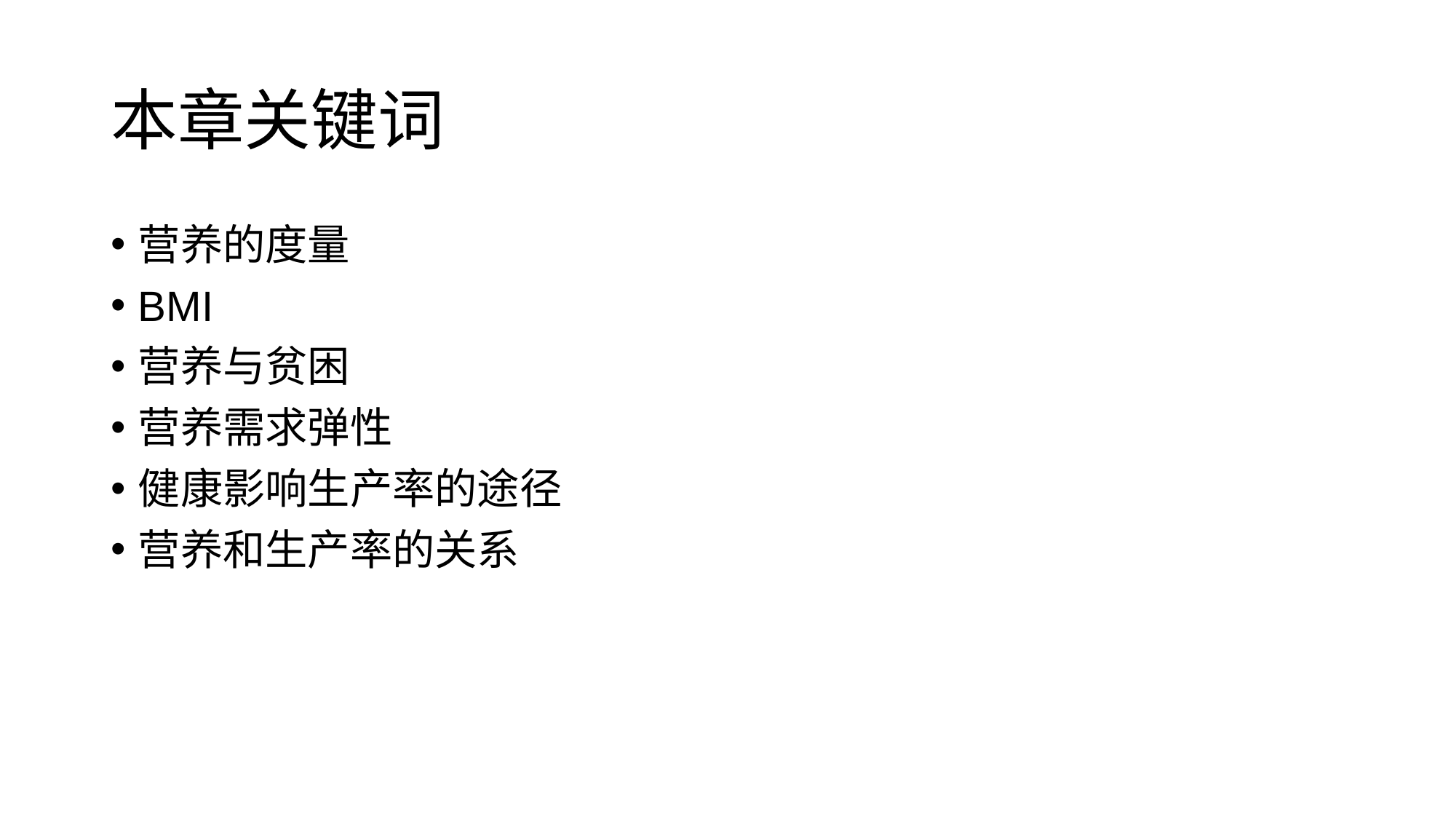

# 本章关键词
营养的度量
BMI
营养与贫困
营养需求弹性
健康影响生产率的途径
营养和生产率的关系